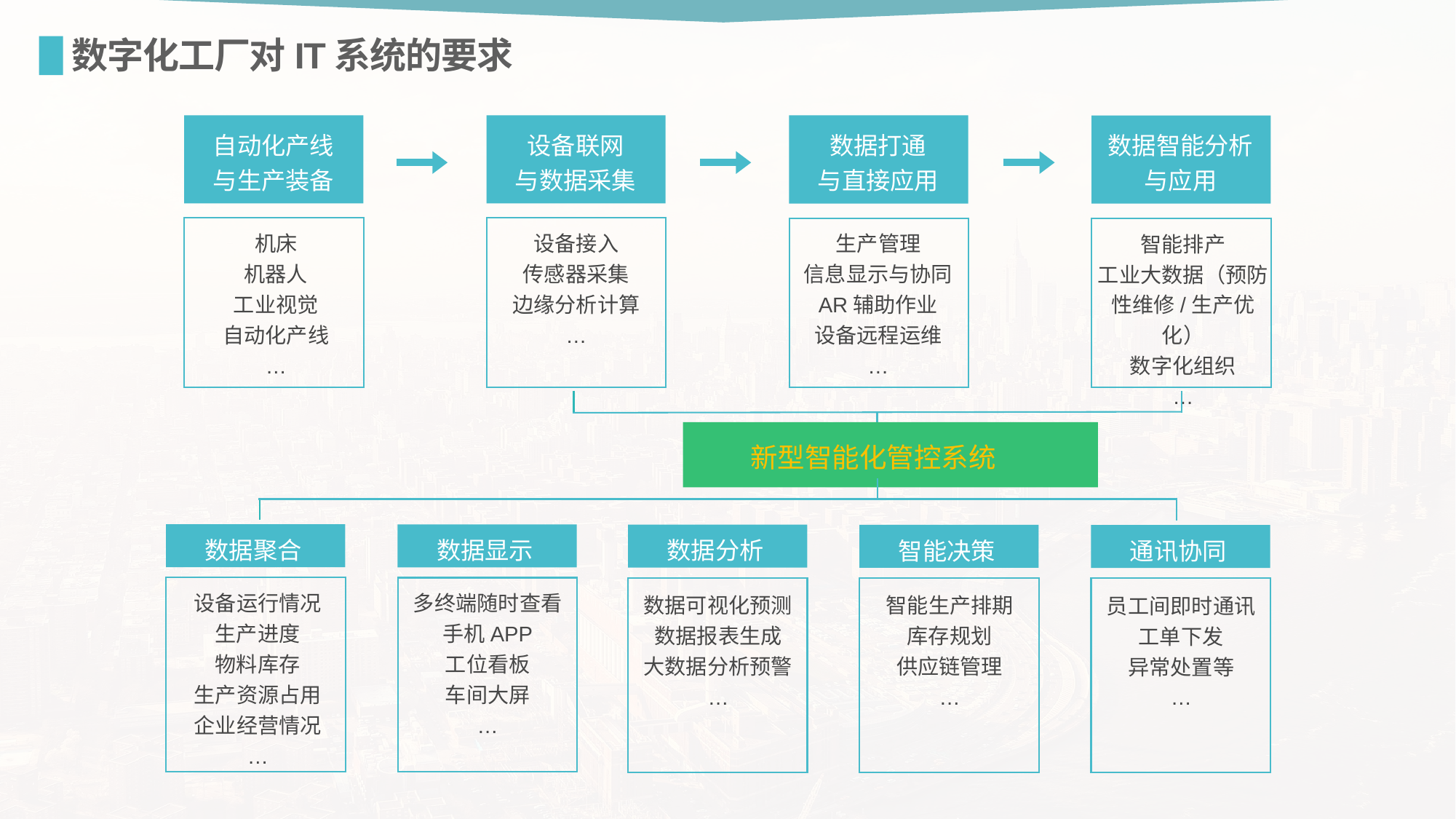

数字化工厂对IT系统的要求

设备联网
与数据采集
自动化产线与生产装备
数据打通
与直接应用
数据智能分析与应用

设备接入
传感器采集
边缘分析计算
…
机床
机器人
工业视觉
自动化产线
…
生产管理
信息显示与协同
AR辅助作业
设备远程运维
…
智能排产
工业大数据（预防性维修/生产优化）
数字化组织
…

新型智能化管控系统
数据聚合
数据显示
数据分析
智能决策
通讯协同

设备运行情况
生产进度
物料库存
生产资源占用
企业经营情况
…
多终端随时查看
手机APP
工位看板
车间大屏
…
数据可视化预测
数据报表生成
大数据分析预警
…
智能生产排期
库存规划
供应链管理
…
员工间即时通讯
工单下发
异常处置等
…